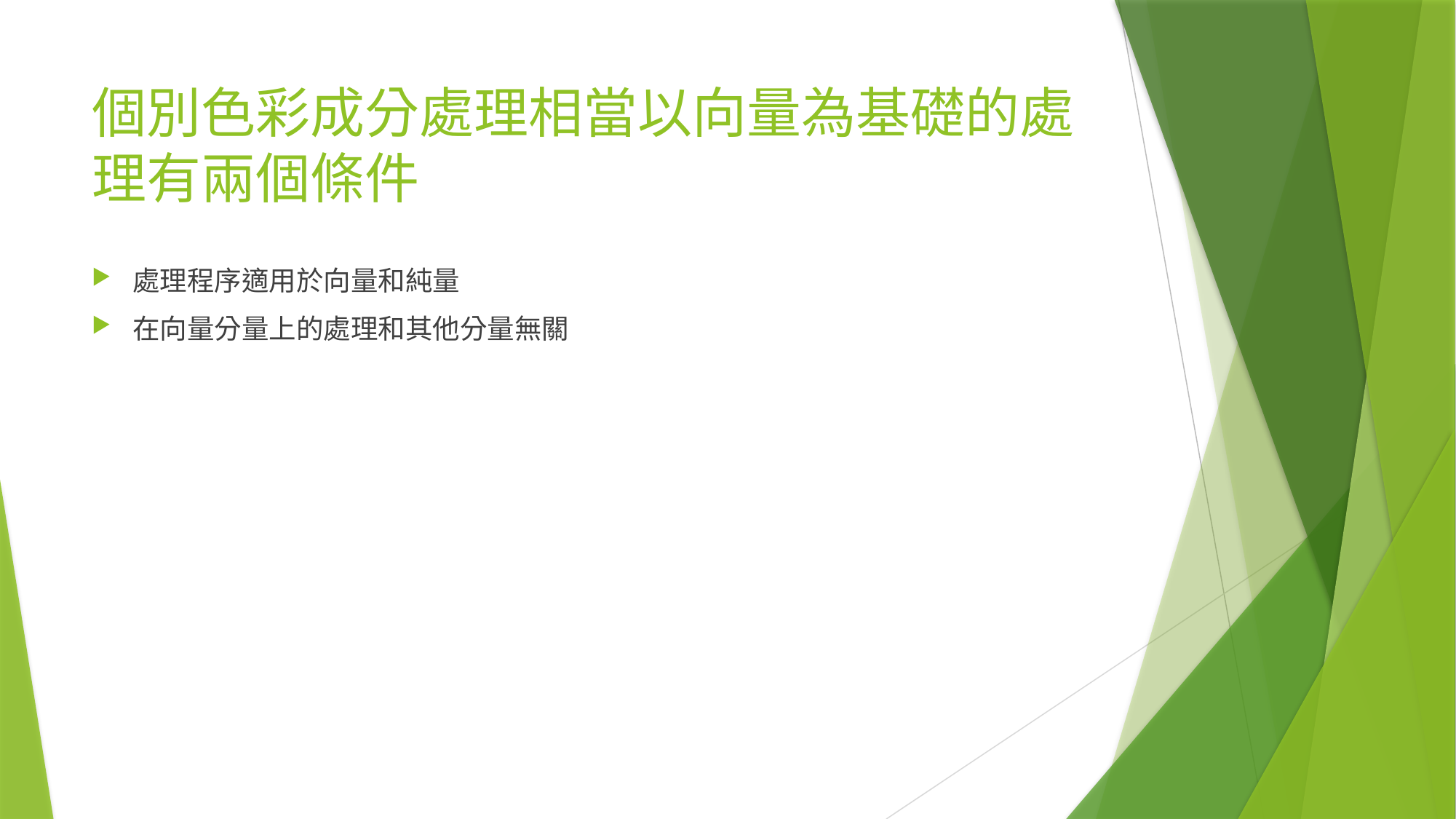

# 個別色彩成分處理相當以向量為基礎的處理有兩個條件
處理程序適用於向量和純量
在向量分量上的處理和其他分量無關